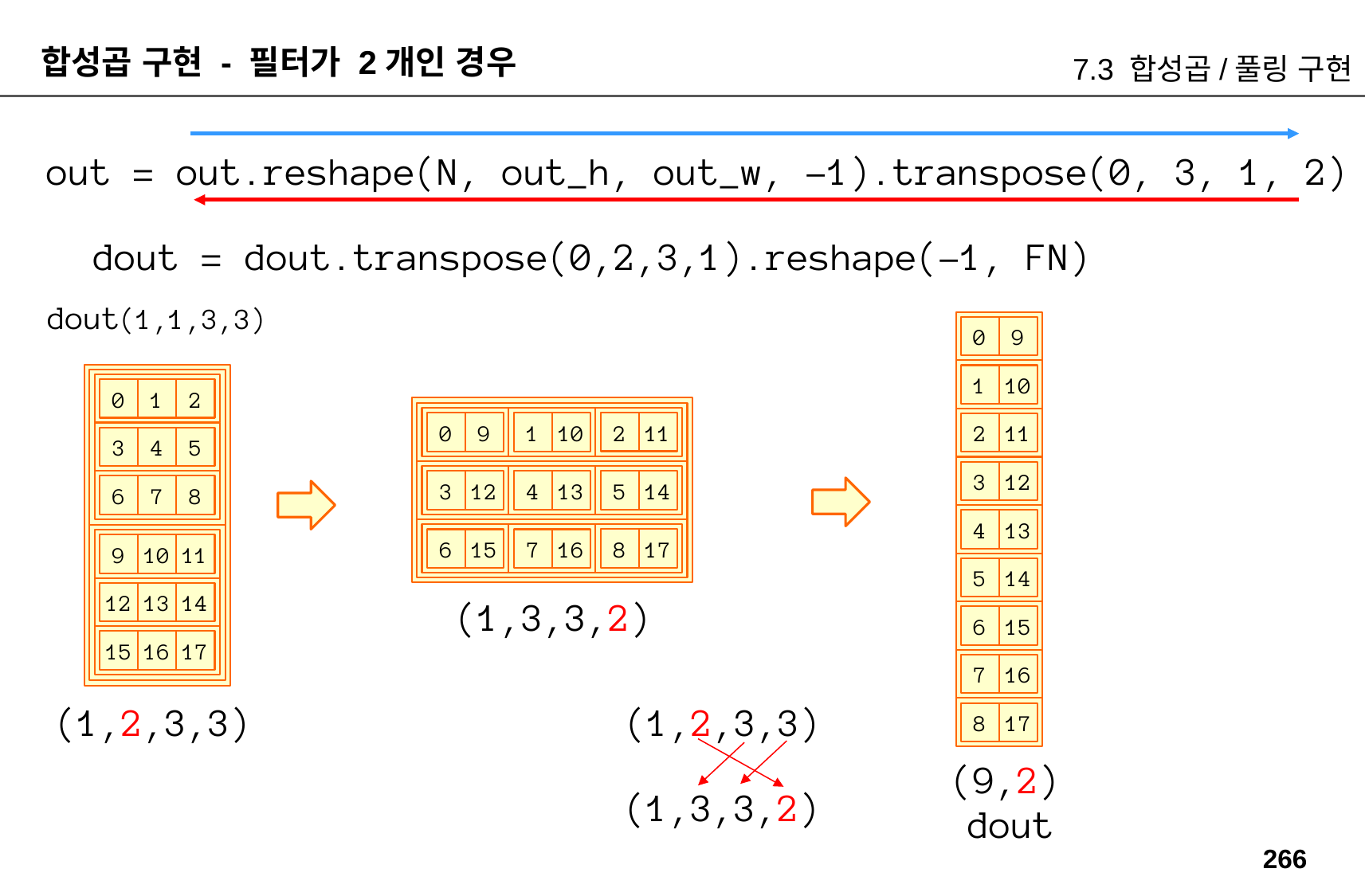

합성곱 구현 - 필터가 2개인 경우
7.3 합성곱/풀링 구현
out = out.reshape(N, out_h, out_w, -1).transpose(0, 3, 1, 2)
dout = dout.transpose(0,2,3,1).reshape(-1, FN)
dout
(1,1,3,3)

0
9

1
10

0
1
2

2
11
1
10
0
9
2
11

3
4
5

3
12

5
14
4
13
3
12
6
7
8

4
13

8
17
7
16
6
15

9
10
11

5
14

12
13
14
(1,3,3,2)

6
15

15
16
17

7
16
(1,2,3,3)
(1,2,3,3)

8
17
(9,2)
(1,3,3,2)
dout